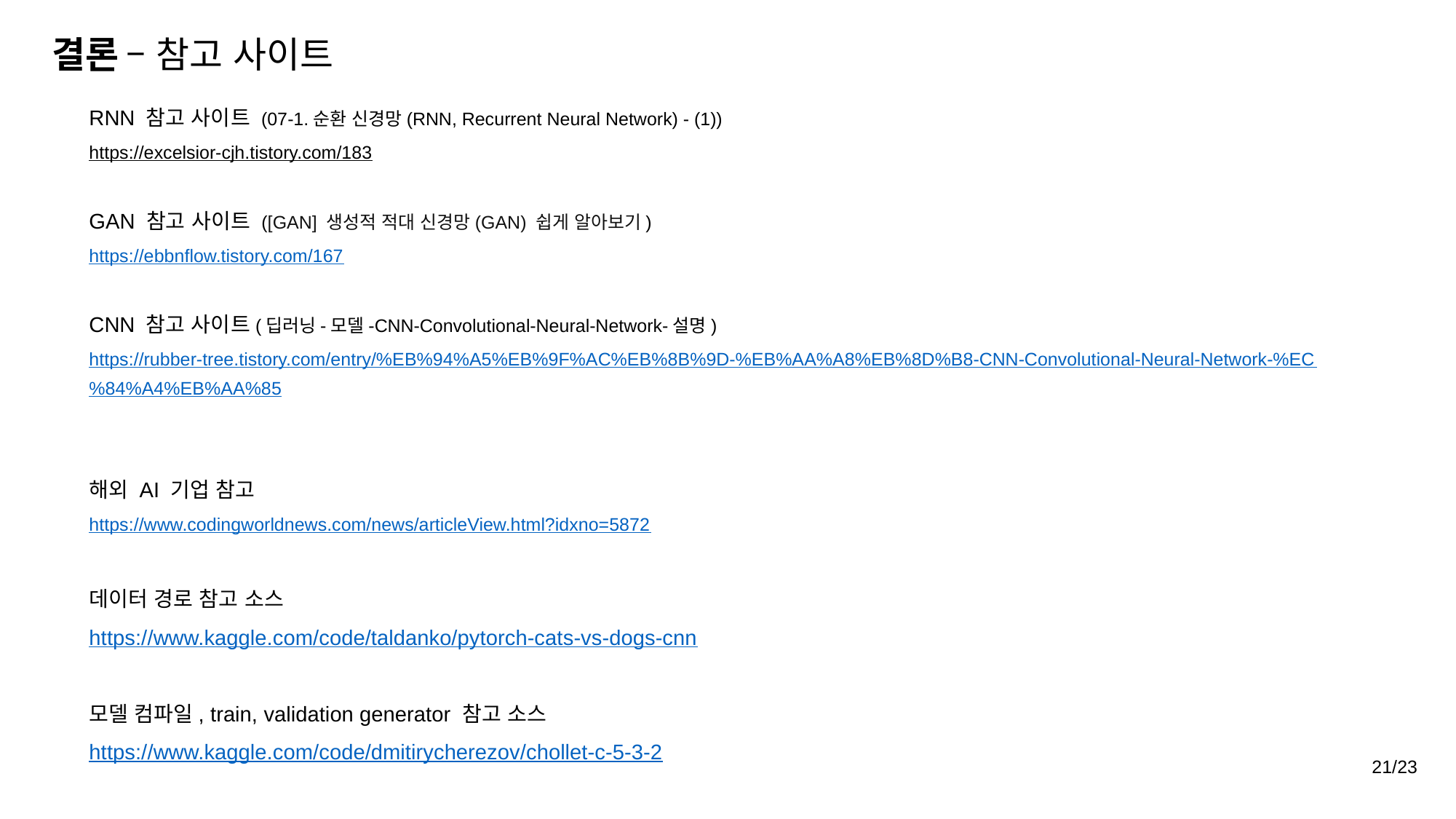

결론 – 참고 사이트

RNN 참고 사이트 (07-1.순환 신경망(RNN, Recurrent Neural Network) - (1))
https://excelsior-cjh.tistory.com/183

GAN 참고 사이트 ([GAN] 생성적 적대 신경망(GAN) 쉽게 알아보기)
https://ebbnflow.tistory.com/167

CNN 참고 사이트(딥러닝-모델-CNN-Convolutional-Neural-Network-설명)
https://rubber-tree.tistory.com/entry/%EB%94%A5%EB%9F%AC%EB%8B%9D-%EB%AA%A8%EB%8D%B8-CNN-Convolutional-Neural-Network-%EC%84%A4%EB%AA%85

해외 AI 기업 참고
https://www.codingworldnews.com/news/articleView.html?idxno=5872

데이터 경로 참고 소스
https://www.kaggle.com/code/taldanko/pytorch-cats-vs-dogs-cnn

모델 컴파일, train, validation generator 참고 소스
https://www.kaggle.com/code/dmitirycherezov/chollet-c-5-3-2
21/23